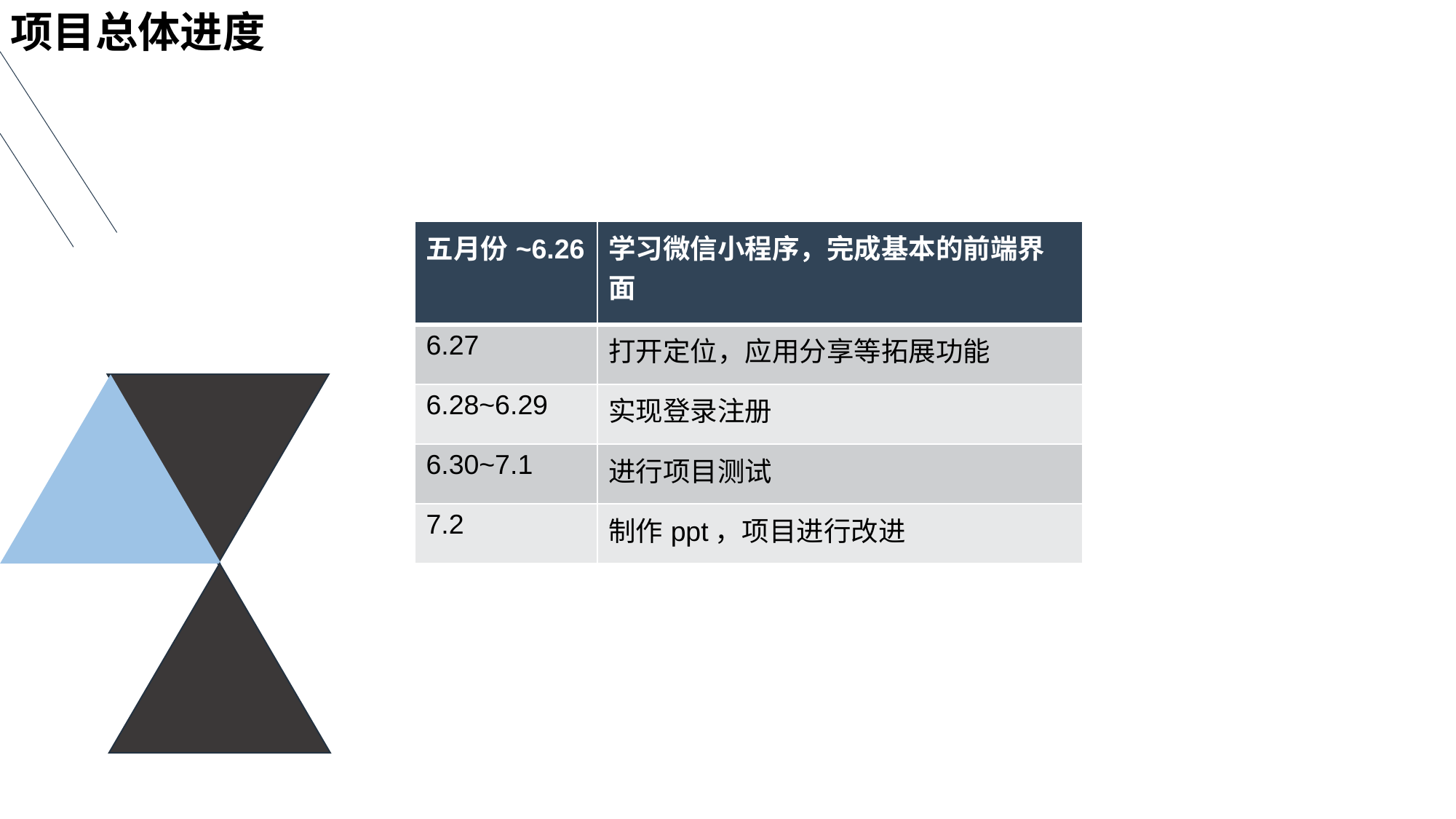

项目总体进度
| 五月份~6.26 | 学习微信小程序，完成基本的前端界面 |
| --- | --- |
| 6.27 | 打开定位，应用分享等拓展功能 |
| 6.28~6.29 | 实现登录注册 |
| 6.30~7.1 | 进行项目测试 |
| 7.2 | 制作ppt，项目进行改进 |